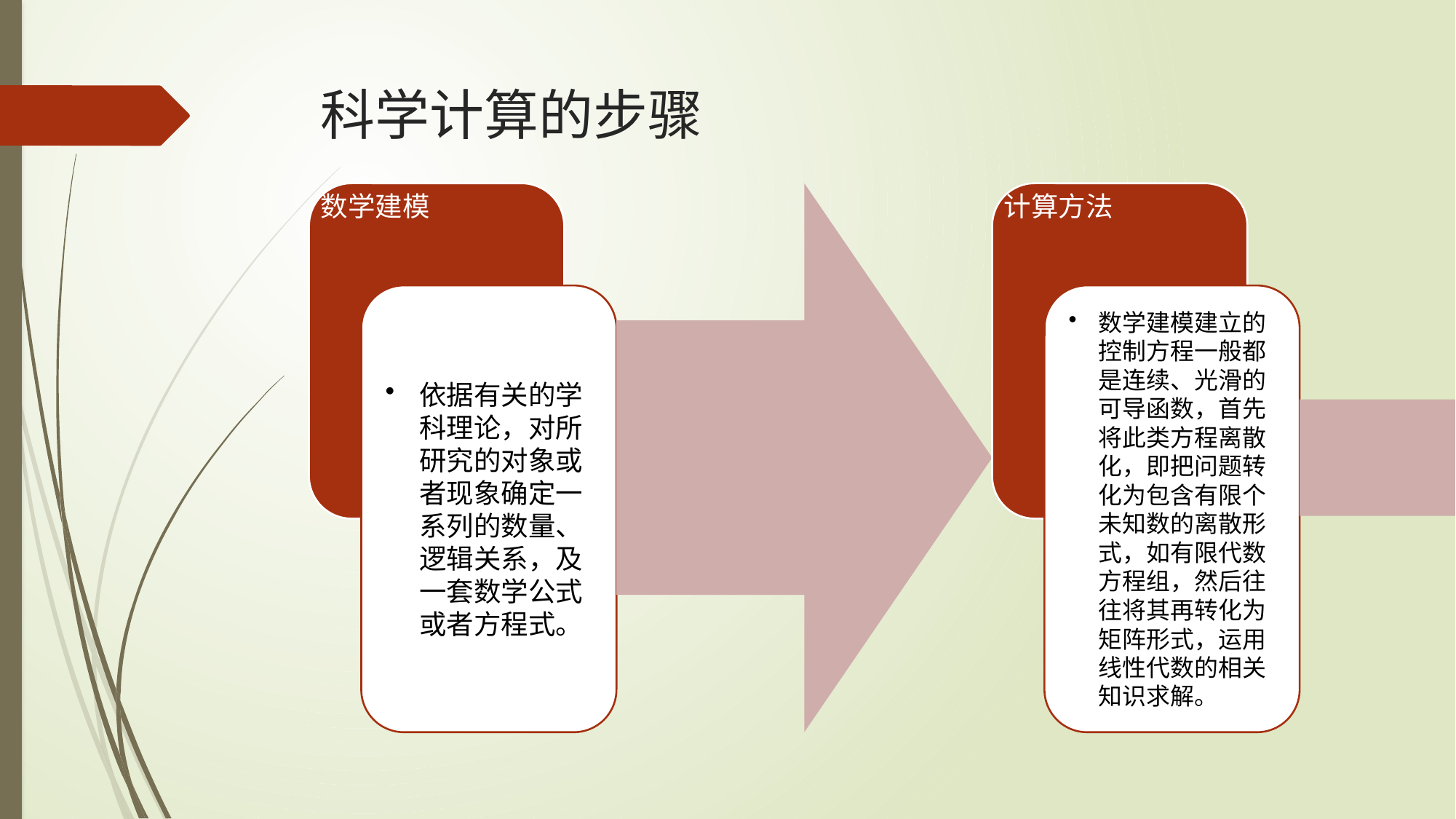

# 科学计算的步骤
数学建模
依据有关的学科理论，对所研究的对象或者现象确定一系列的数量、逻辑关系，及一套数学公式或者方程式。
计算方法
数学建模建立的控制方程一般都是连续、光滑的可导函数，首先将此类方程离散化，即把问题转化为包含有限个未知数的离散形式，如有限代数方程组，然后往往将其再转化为矩阵形式，运用线性代数的相关知识求解。